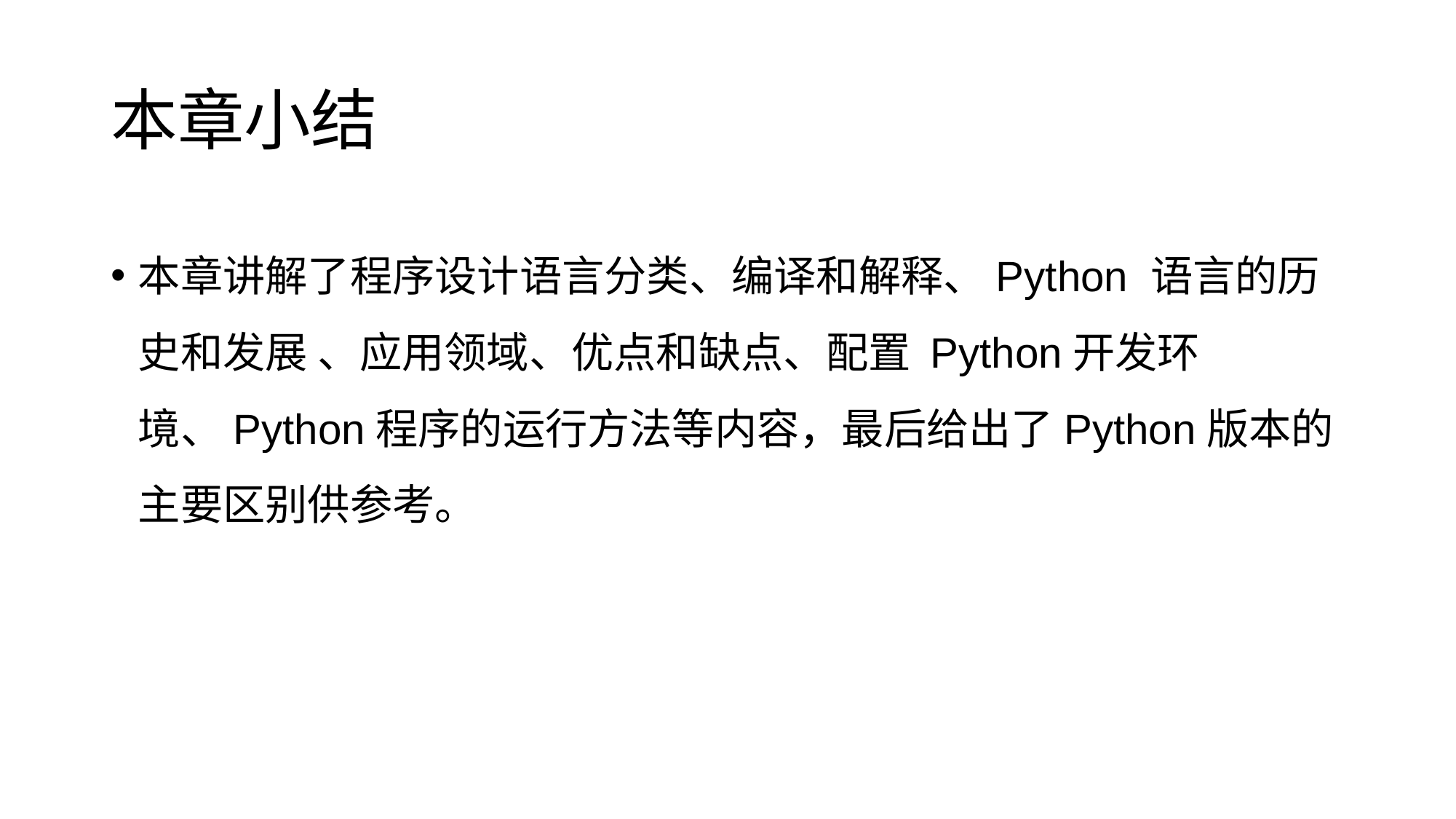

# 本章小结
本章讲解了程序设计语言分类、编译和解释、Python 语言的历史和发展 、应用领域、优点和缺点、配置 Python开发环境、Python程序的运行方法等内容，最后给出了Python版本的主要区别供参考。